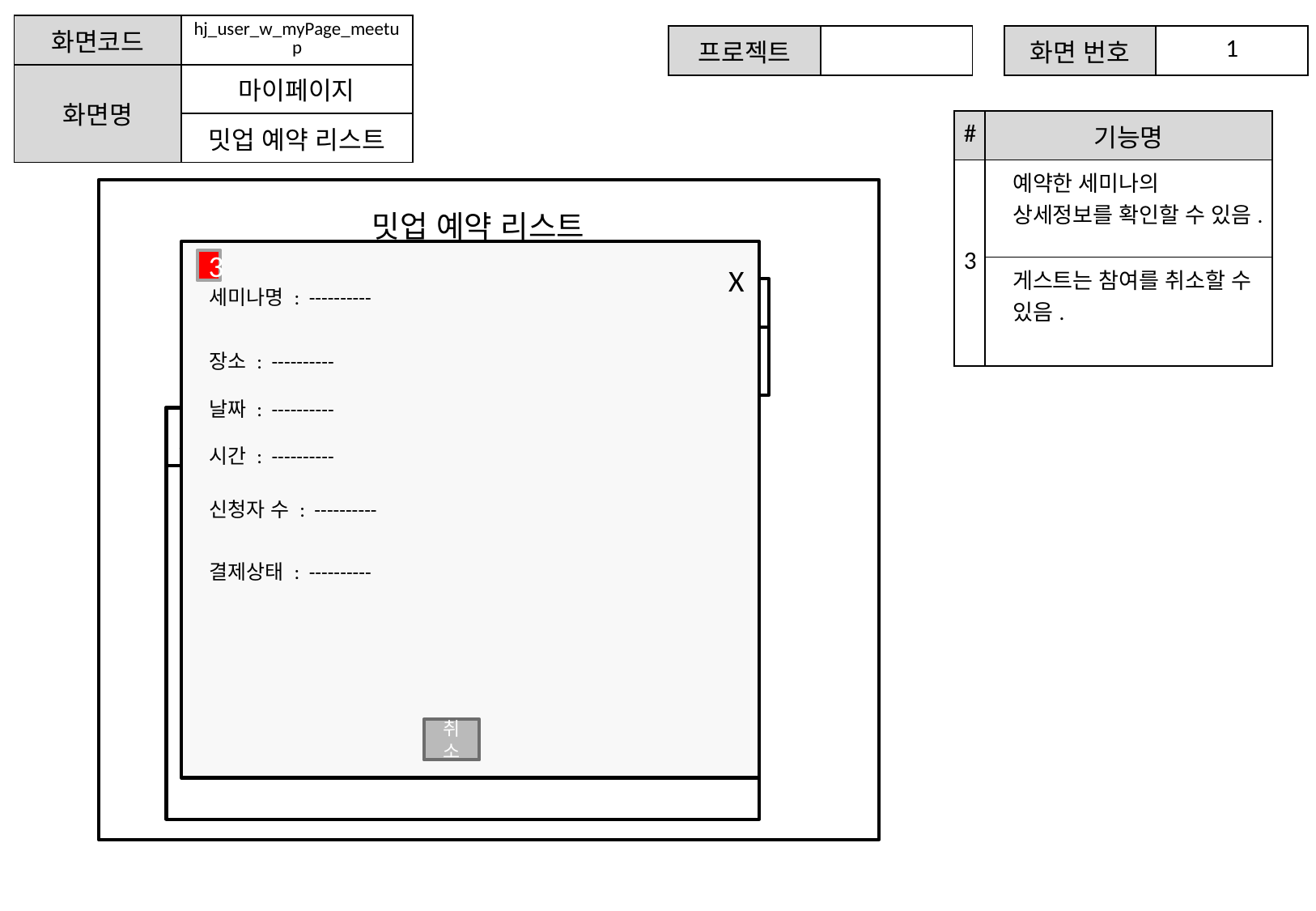

| 화면코드 | hj\_user\_w\_myPage\_meetup |
| --- | --- |
| 화면명 | 마이페이지 |
|  | 밋업 예약 리스트 |
| 프로젝트 |  |
| --- | --- |
| 화면 번호 | 1 |
| --- | --- |
| # | 기능명 |
| --- | --- |
| 3 | 예약한 세미나의 상세정보를 확인할 수 있음. |
|  | 게스트는 참여를 취소할 수 있음. |

밋업 예약 리스트

3
X
세미나명 :  ----------
주최

주최
참여
장소 :  ----------
날짜 :  ----------

 세미나명       장소        날짜       시간          신청자 수          결제상태
시간 :  ----------
신청자 수 :  ----------
결제상태 :  ----------
취소